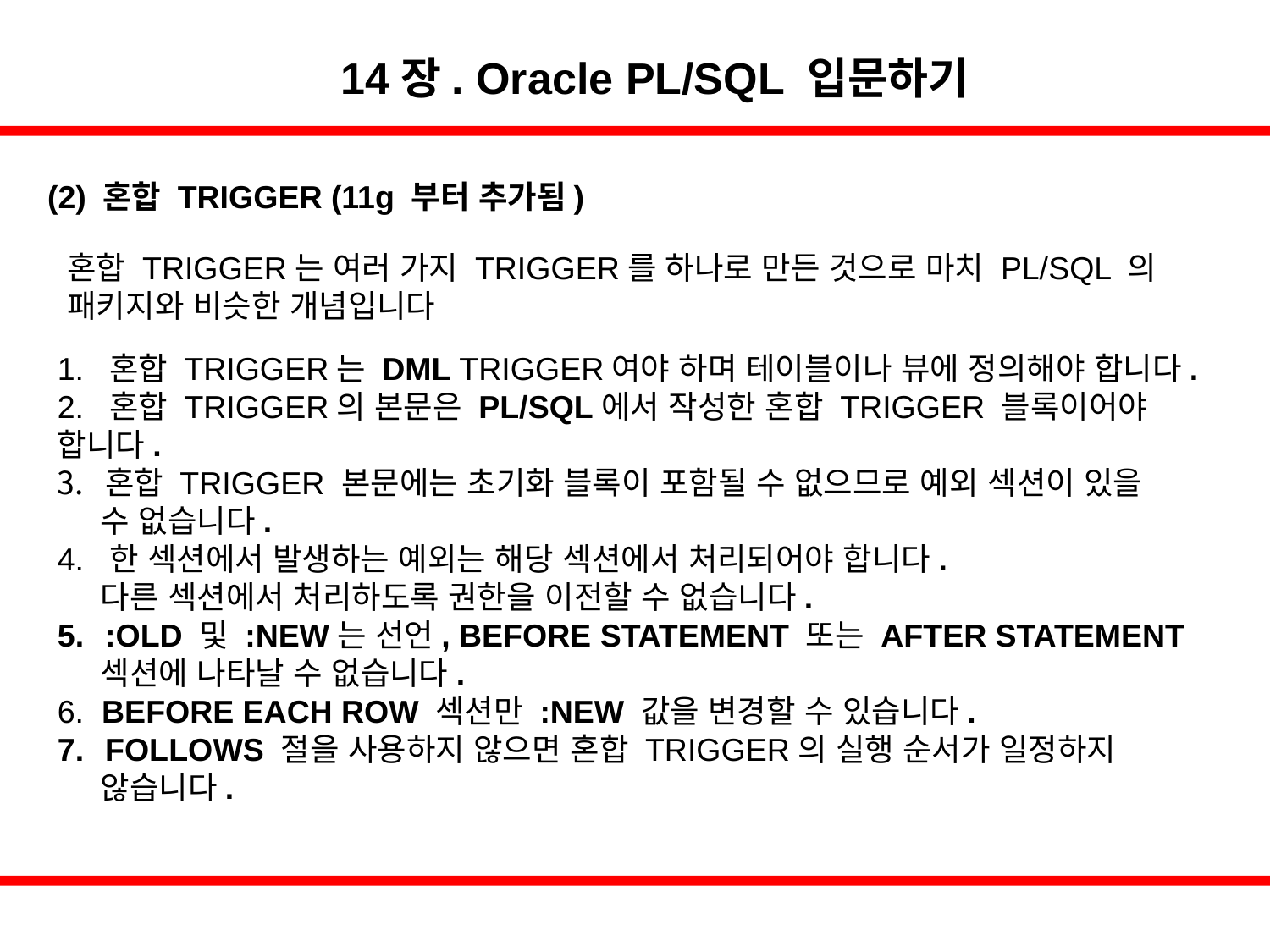

14장. Oracle PL/SQL 입문하기

(2) 혼합 TRIGGER (11g 부터 추가됨)
혼합 TRIGGER는 여러 가지 TRIGGER를 하나로 만든 것으로 마치 PL/SQL 의
패키지와 비슷한 개념입니다
1.  혼합 TRIGGER는 DML TRIGGER여야 하며 테이블이나 뷰에 정의해야 합니다.
2.  혼합 TRIGGER의 본문은 PL/SQL에서 작성한 혼합 TRIGGER 블록이어야 합니다.
혼합 TRIGGER 본문에는 초기화 블록이 포함될 수 없으므로 예외 섹션이 있을
    수 없습니다.
4.  한 섹션에서 발생하는 예외는 해당 섹션에서 처리되어야 합니다.
    다른 섹션에서 처리하도록 권한을 이전할 수 없습니다.
:OLD 및 :NEW는 선언, BEFORE STATEMENT 또는 AFTER STATEMENT
    섹션에 나타날 수 없습니다.
6.  BEFORE EACH ROW 섹션만 :NEW 값을 변경할 수 있습니다.
FOLLOWS 절을 사용하지 않으면 혼합 TRIGGER의 실행 순서가 일정하지
    않습니다.